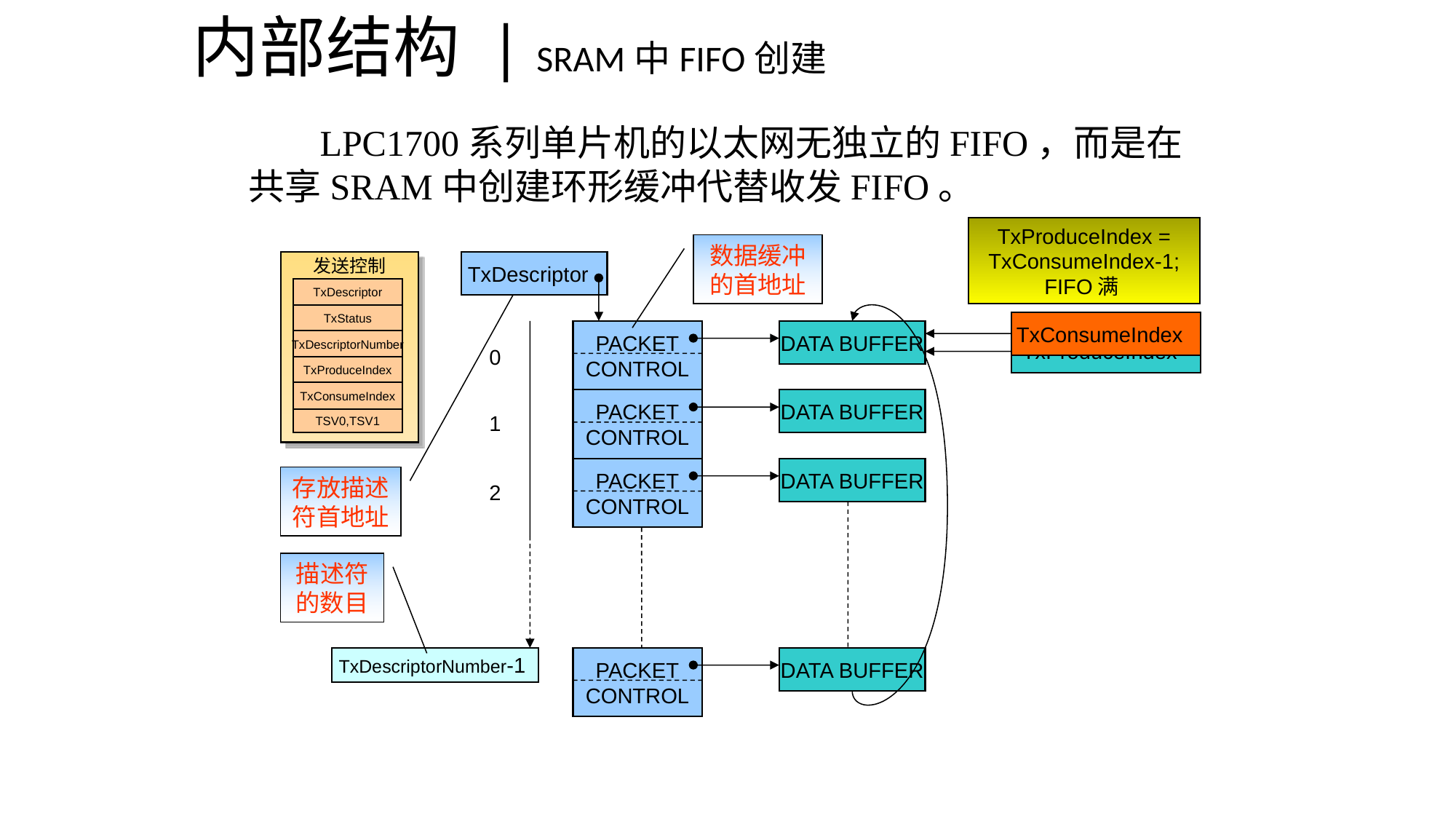

内部结构 | SRAM中FIFO创建
       LPC1700系列单片机的以太网无独立的FIFO，而是在共享SRAM中创建环形缓冲代替收发FIFO。
TxProduceIndex =
TxDescriptorNumber-1;
缓冲尾，返回缓冲头
TxConsumeIndex =
TxProduceIndex;
FIFO空
TxProduceIndex =
TxConsumeIndex-1;
FIFO满
数据缓冲的首地址

发送控制
TxDescriptor
TxStatus
TxDescriptorNumber
TxProduceIndex
TxConsumeIndex
TSV0,TSV1
TxDescriptor

PACKET
CONTROL
DATA BUFFER

0
PACKET
CONTROL
DATA BUFFER

1
PACKET
CONTROL
DATA BUFFER

2

TxDescriptorNumber-1
PACKET
CONTROL
DATA BUFFER

TxConsumeIndex

TxProduceIndex

存放描述符首地址
描述符的数目